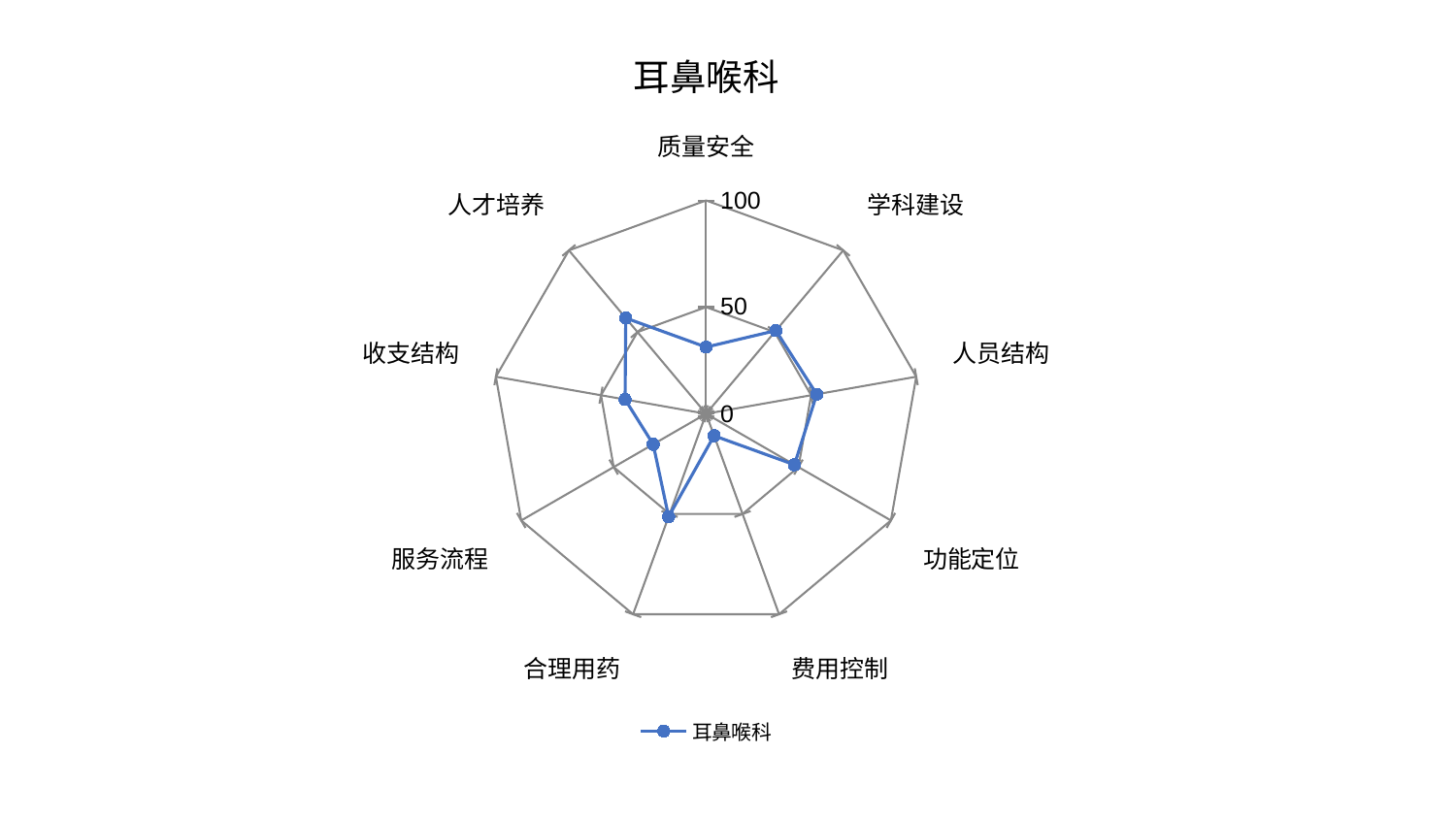

### Chart: 耳鼻喉科

| Category | 耳鼻喉科 |
|---|---|
| 质量安全 | 31.268560866977197 |
| 学科建设 | 50.88790151767146 |
| 人员结构 | 52.65458112576926 |
| 功能定位 | 47.80412020886317 |
| 费用控制 | 10.978514442225608 |
| 合理用药 | 51.3374358080178 |
| 服务流程 | 28.613676323519435 |
| 收支结构 | 38.526617802163734 |
| 人才培养 | 58.587670236858365 |
161